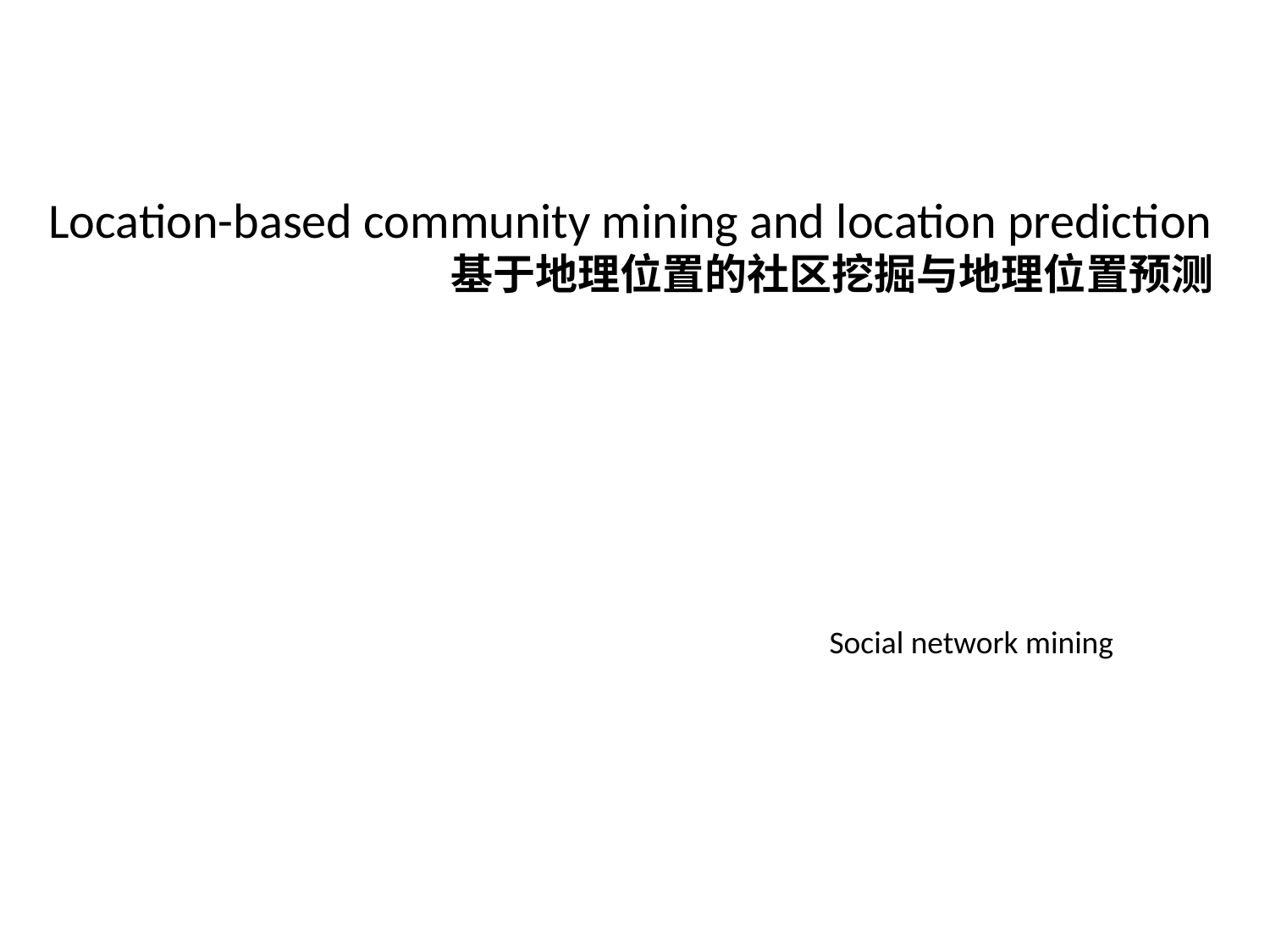

Location-based community mining and location prediction
基于地理位置的社区挖掘与地理位置预测

Social network mining